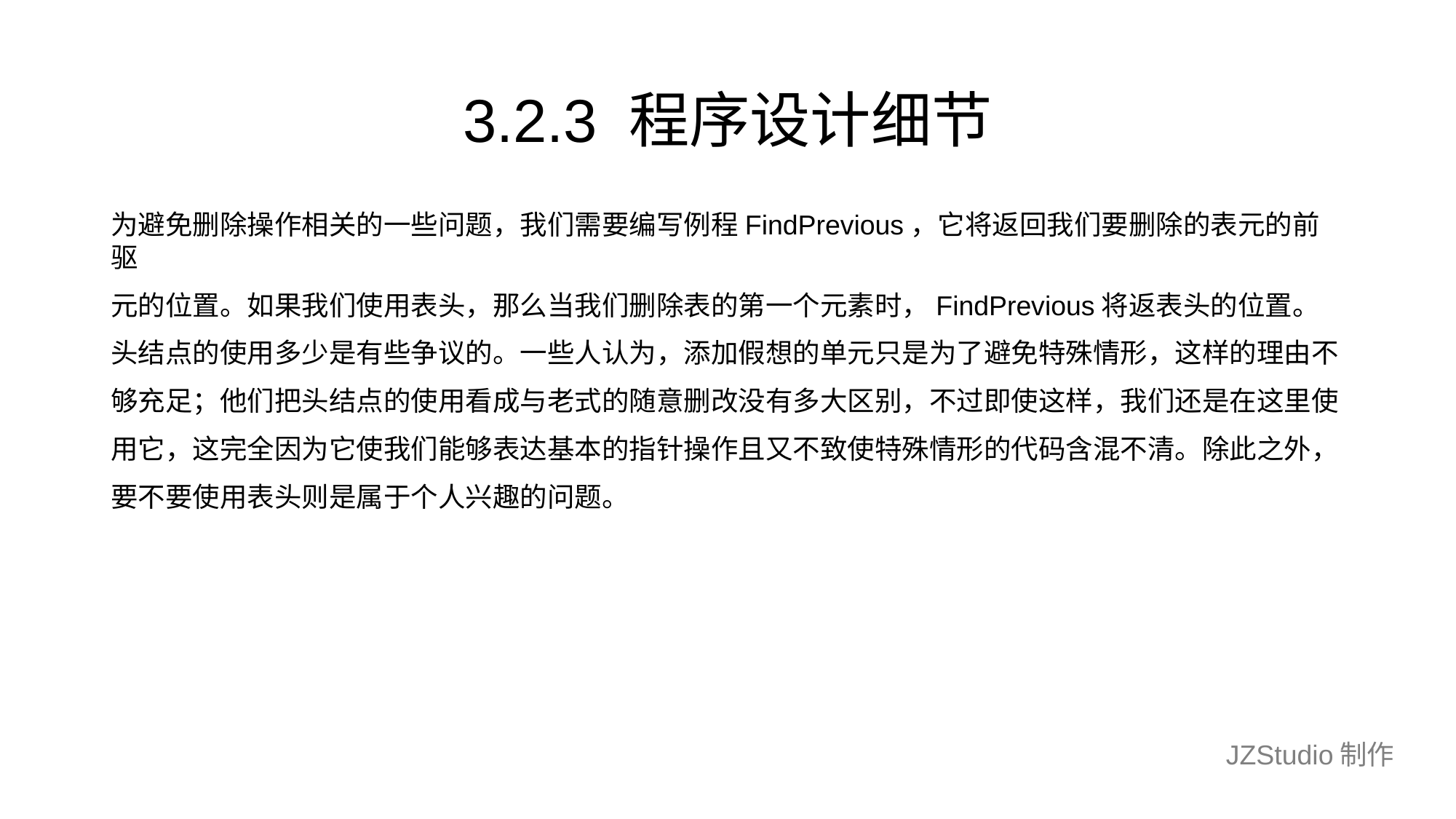

# 3.2.3 程序设计细节
为避免删除操作相关的一些问题，我们需要编写例程FindPrevious，它将返回我们要删除的表元的前驱
元的位置。如果我们使用表头，那么当我们删除表的第一个元素时，FindPrevious将返表头的位置。
头结点的使用多少是有些争议的。一些人认为，添加假想的单元只是为了避免特殊情形，这样的理由不
够充足；他们把头结点的使用看成与老式的随意删改没有多大区别，不过即使这样，我们还是在这里使
用它，这完全因为它使我们能够表达基本的指针操作且又不致使特殊情形的代码含混不清。除此之外，
要不要使用表头则是属于个人兴趣的问题。